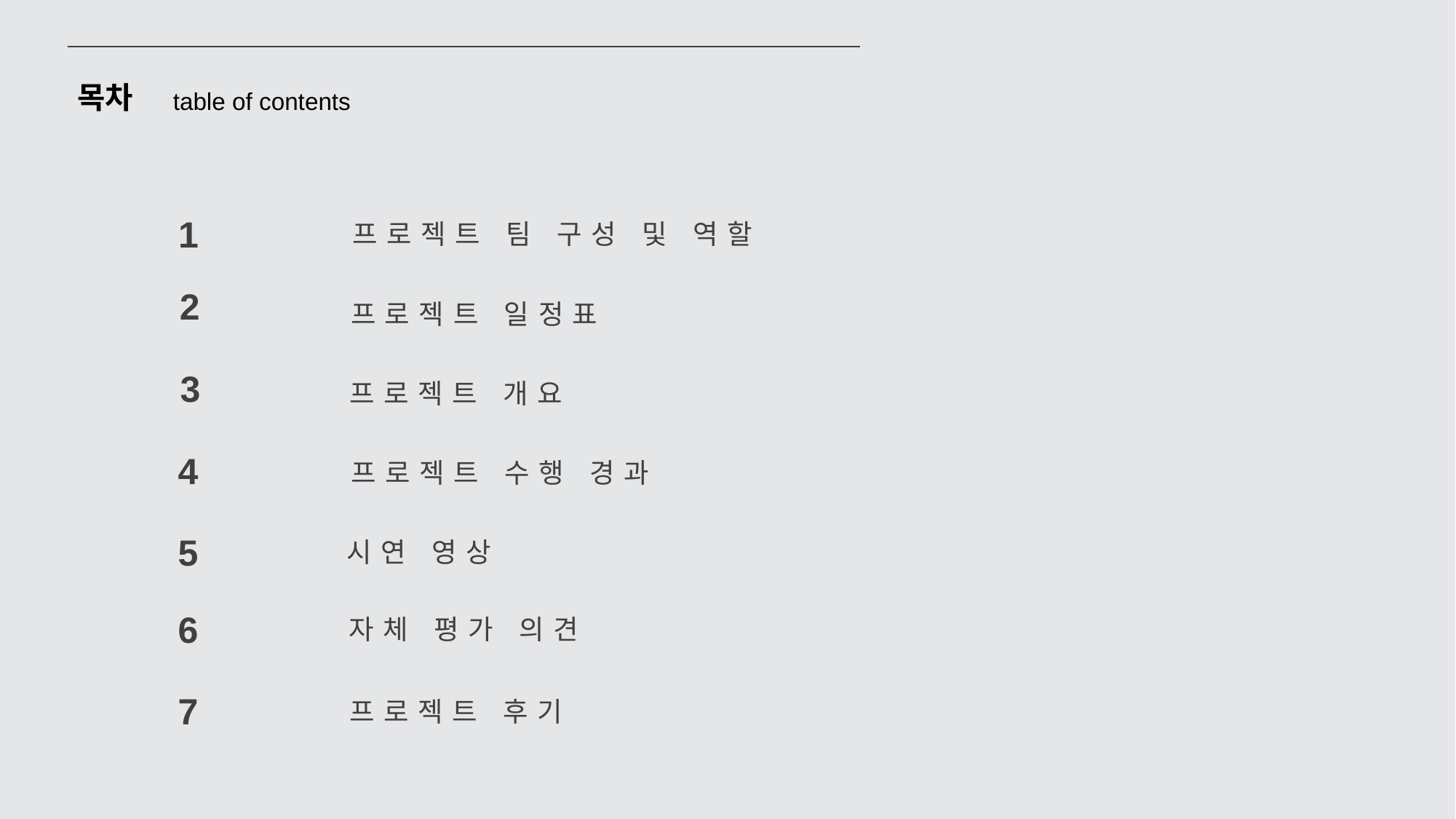

목차
table of contents
1
프로젝트 팀 구성 및 역할
2
프로젝트 일정표
3
프로젝트 개요
4
프로젝트 수행 경과
5
시연 영상
6
자체 평가 의견
7
프로젝트 후기